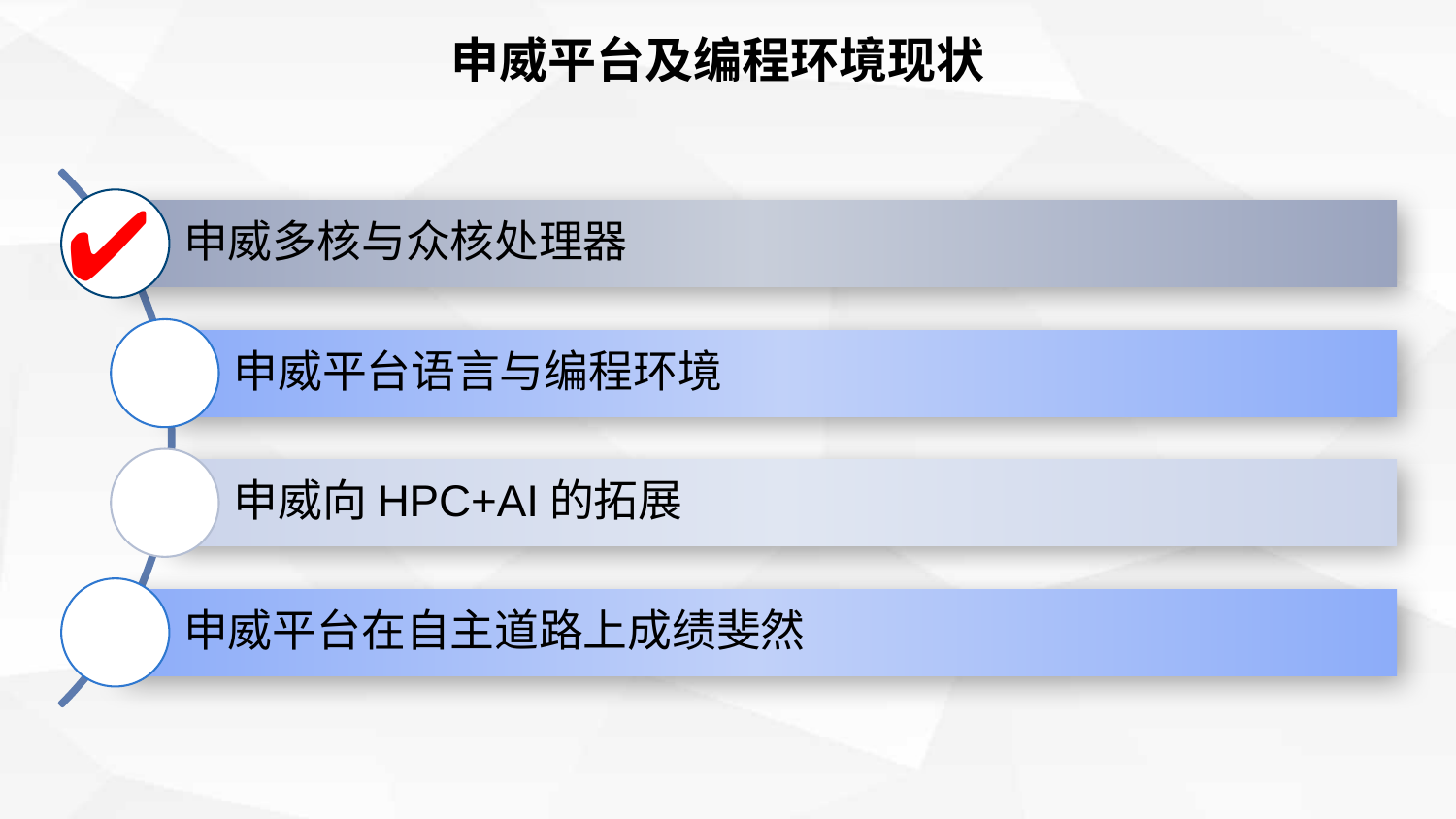

# 申威平台及编程环境现状
申威多核与众核处理器
申威平台语言与编程环境
申威向HPC+AI的拓展
申威平台在自主道路上成绩斐然
✔